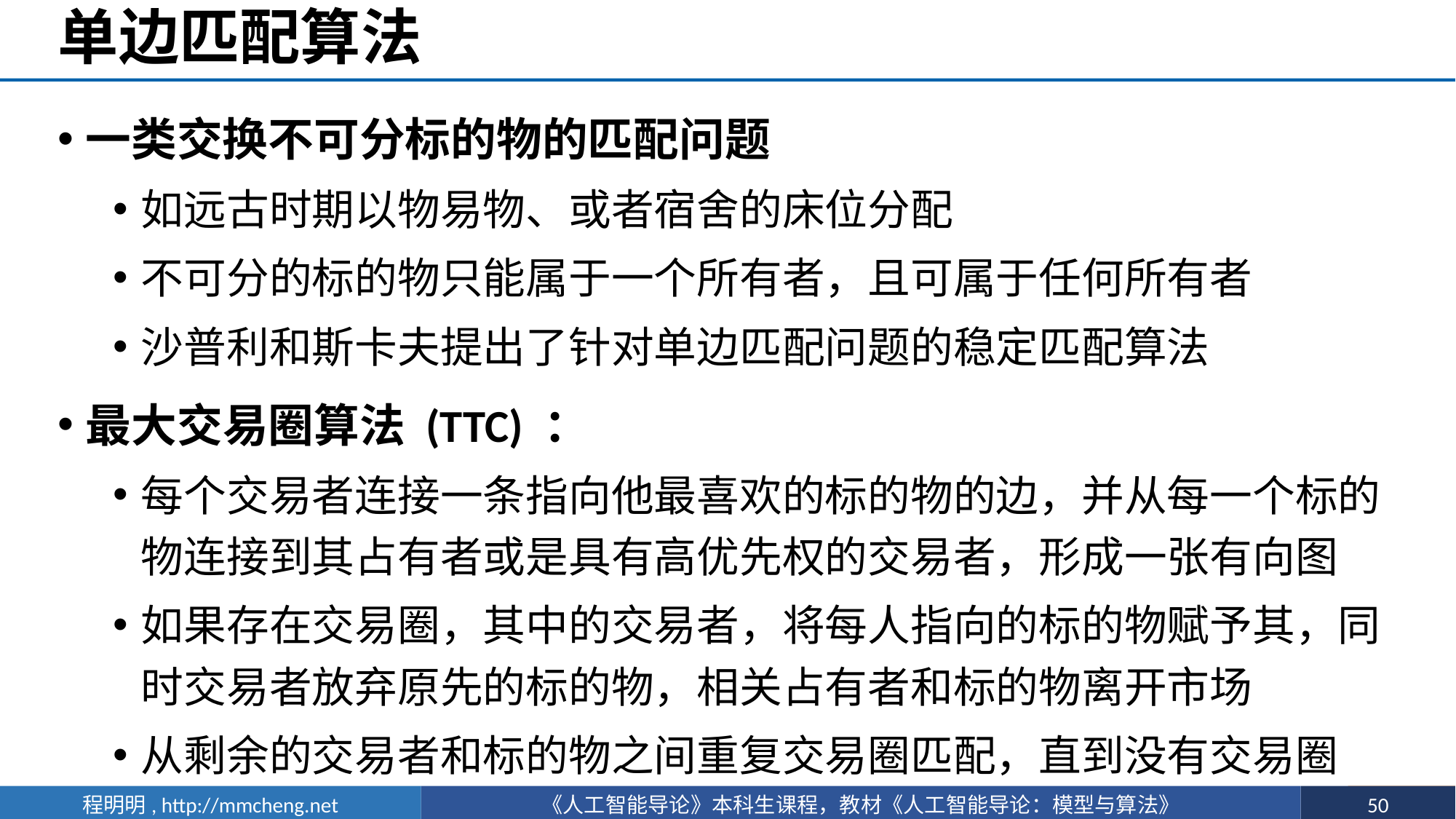

# 单边匹配算法
一类交换不可分标的物的匹配问题
如远古时期以物易物、或者宿舍的床位分配
不可分的标的物只能属于一个所有者，且可属于任何所有者
沙普利和斯卡夫提出了针对单边匹配问题的稳定匹配算法
最大交易圈算法 (TTC) ：
每个交易者连接一条指向他最喜欢的标的物的边，并从每一个标的物连接到其占有者或是具有高优先权的交易者，形成一张有向图
如果存在交易圈，其中的交易者，将每人指向的标的物赋予其，同时交易者放弃原先的标的物，相关占有者和标的物离开市场
从剩余的交易者和标的物之间重复交易圈匹配，直到没有交易圈